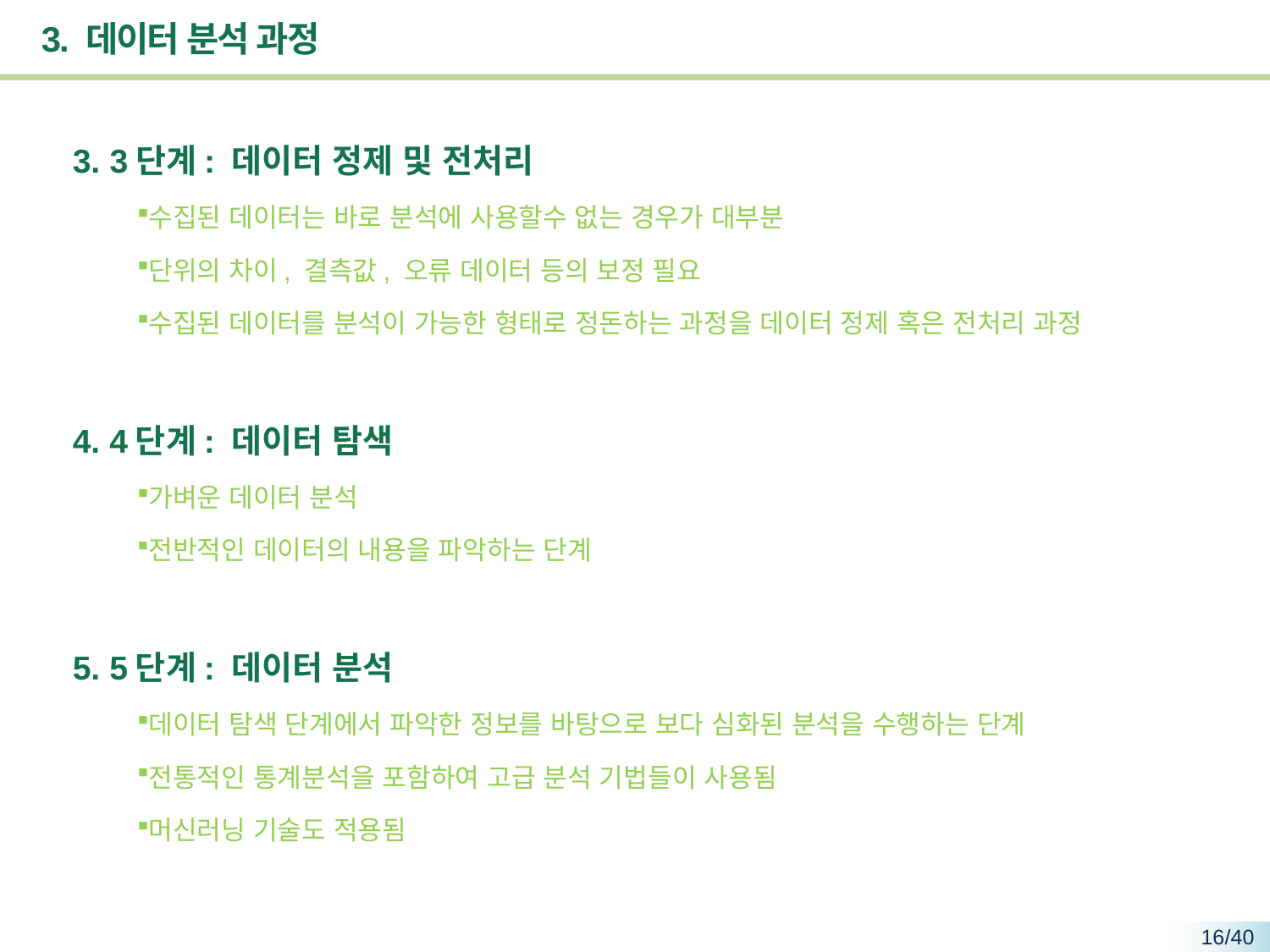

# 3. 데이터 분석 과정
3. 3단계: 데이터 정제 및 전처리
수집된 데이터는 바로 분석에 사용할수 없는 경우가 대부분
단위의 차이, 결측값, 오류 데이터 등의 보정 필요
수집된 데이터를 분석이 가능한 형태로 정돈하는 과정을 데이터 정제 혹은 전처리 과정

4. 4단계: 데이터 탐색
가벼운 데이터 분석
전반적인 데이터의 내용을 파악하는 단계

5. 5단계: 데이터 분석
데이터 탐색 단계에서 파악한 정보를 바탕으로 보다 심화된 분석을 수행하는 단계
전통적인 통계분석을 포함하여 고급 분석 기법들이 사용됨
머신러닝 기술도 적용됨